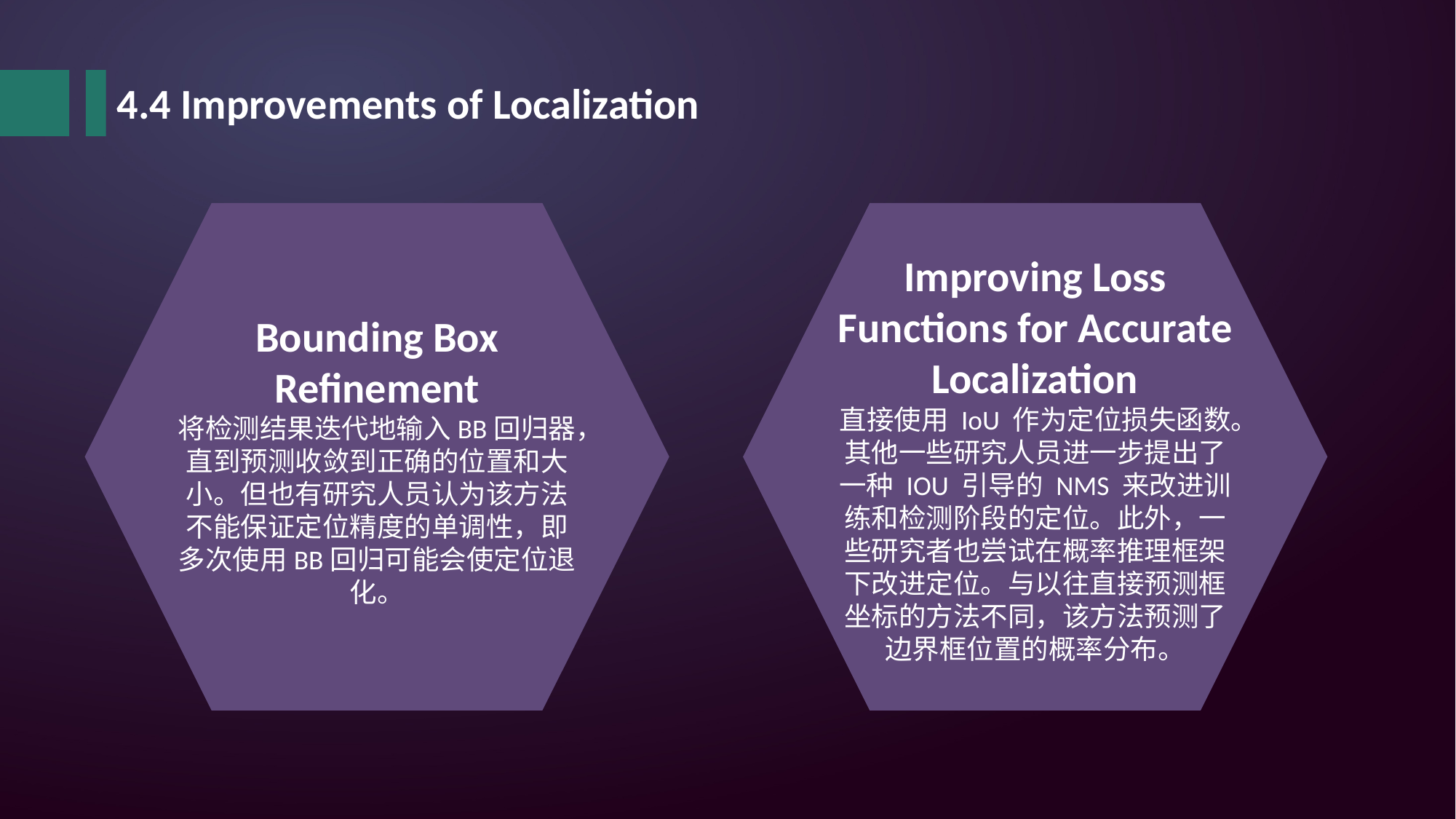

4.4 Improvements of Localization

Bounding Box Refinement
将检测结果迭代地输入BB回归器，直到预测收敛到正确的位置和大小。但也有研究人员认为该方法不能保证定位精度的单调性，即多次使用BB回归可能会使定位退化。

Improving Loss Functions for Accurate Localization
直接使用 IoU 作为定位损失函数。其他一些研究人员进一步提出了一种 IOU 引导的 NMS 来改进训练和检测阶段的定位。此外，一些研究者也尝试在概率推理框架下改进定位。与以往直接预测框坐标的方法不同，该方法预测了边界框位置的概率分布。